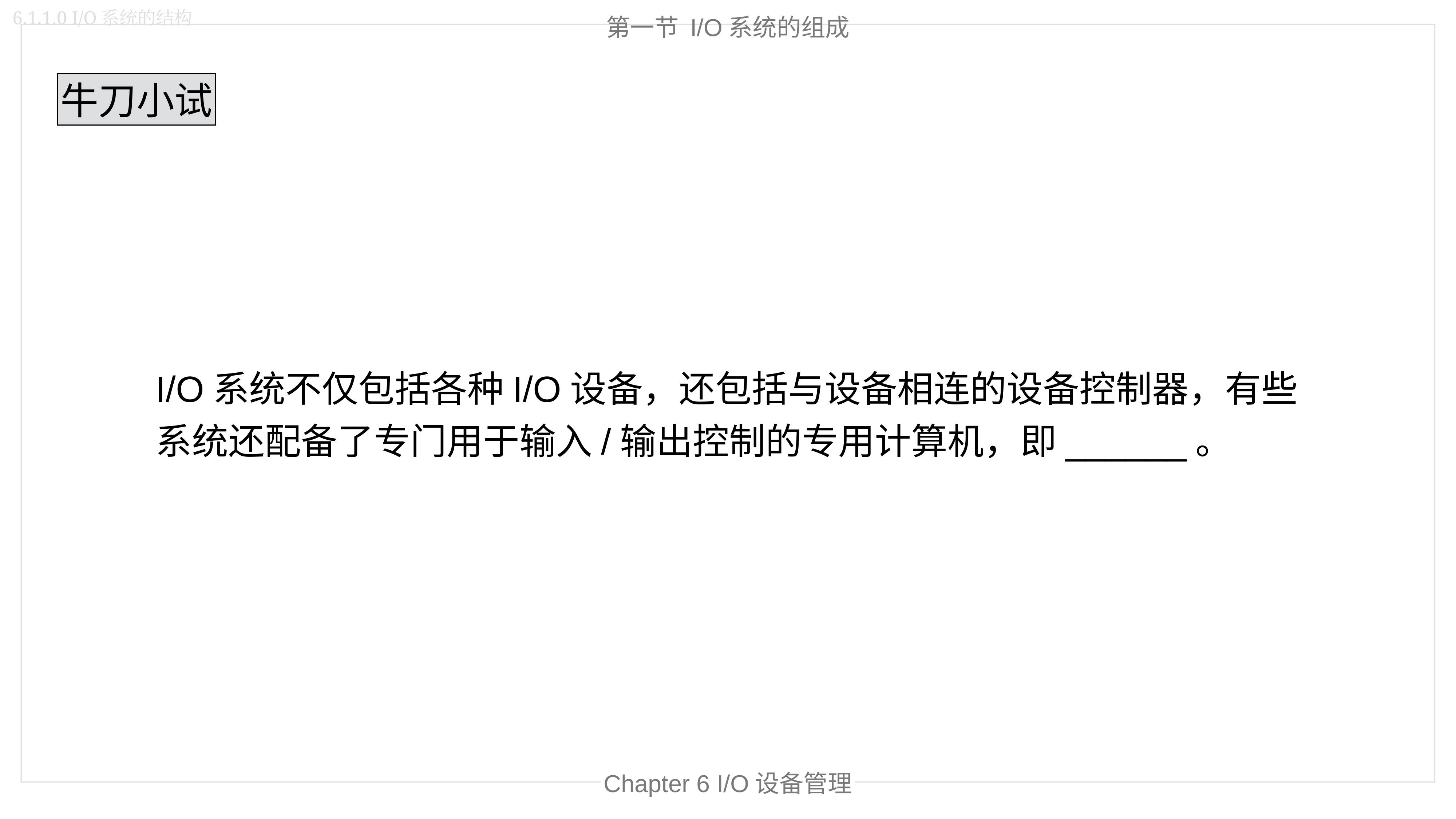

6.1.1.0 I/O系统的结构
第一节 I/O系统的组成

牛刀小试
I/O系统不仅包括各种I/O设备，还包括与设备相连的设备控制器，有些系统还配备了专门用于输入/输出控制的专用计算机，即______。
Chapter 6 I/O设备管理